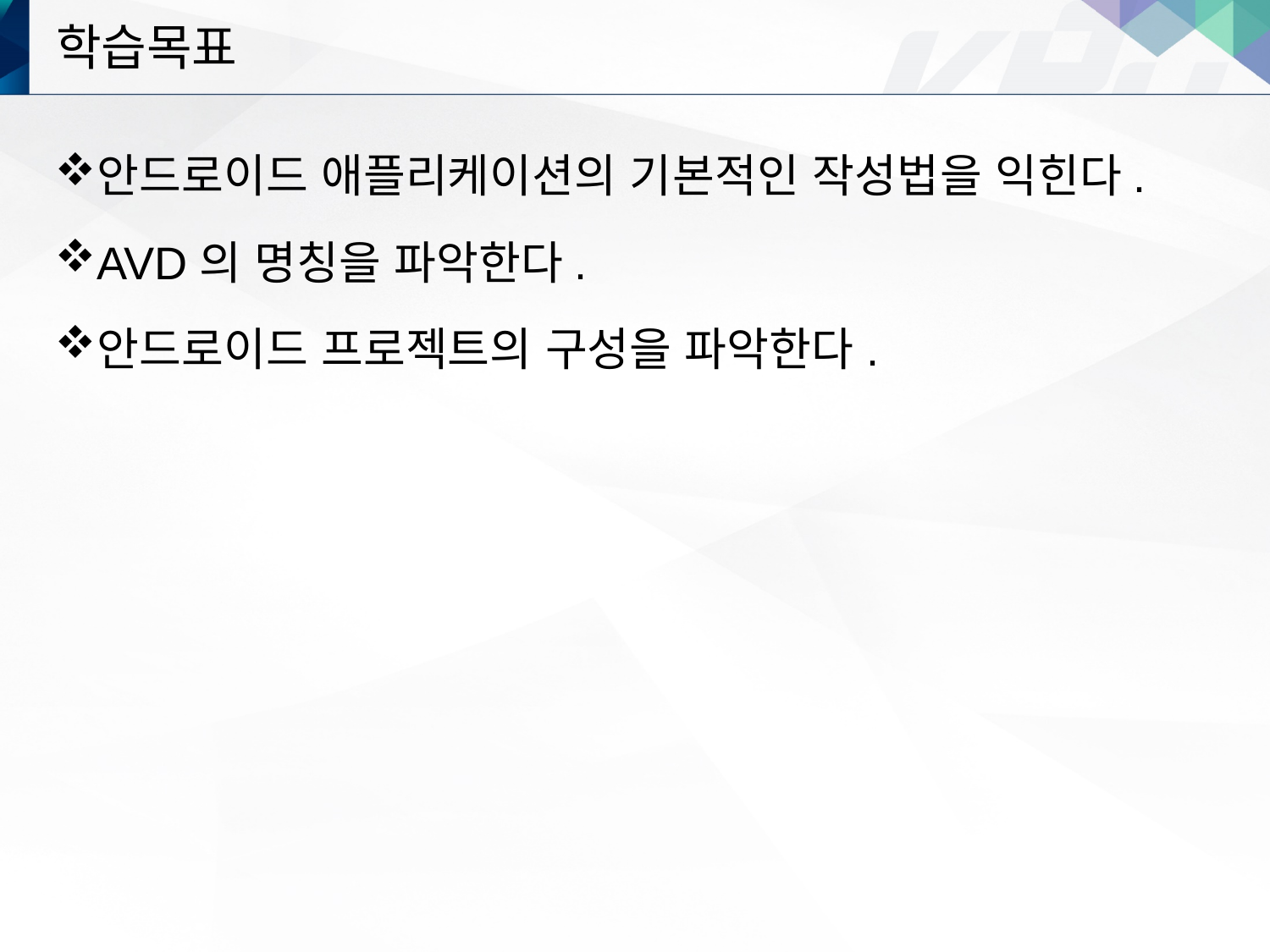

# 학습목표
안드로이드 애플리케이션의 기본적인 작성법을 익힌다.
AVD의 명칭을 파악한다.
안드로이드 프로젝트의 구성을 파악한다.